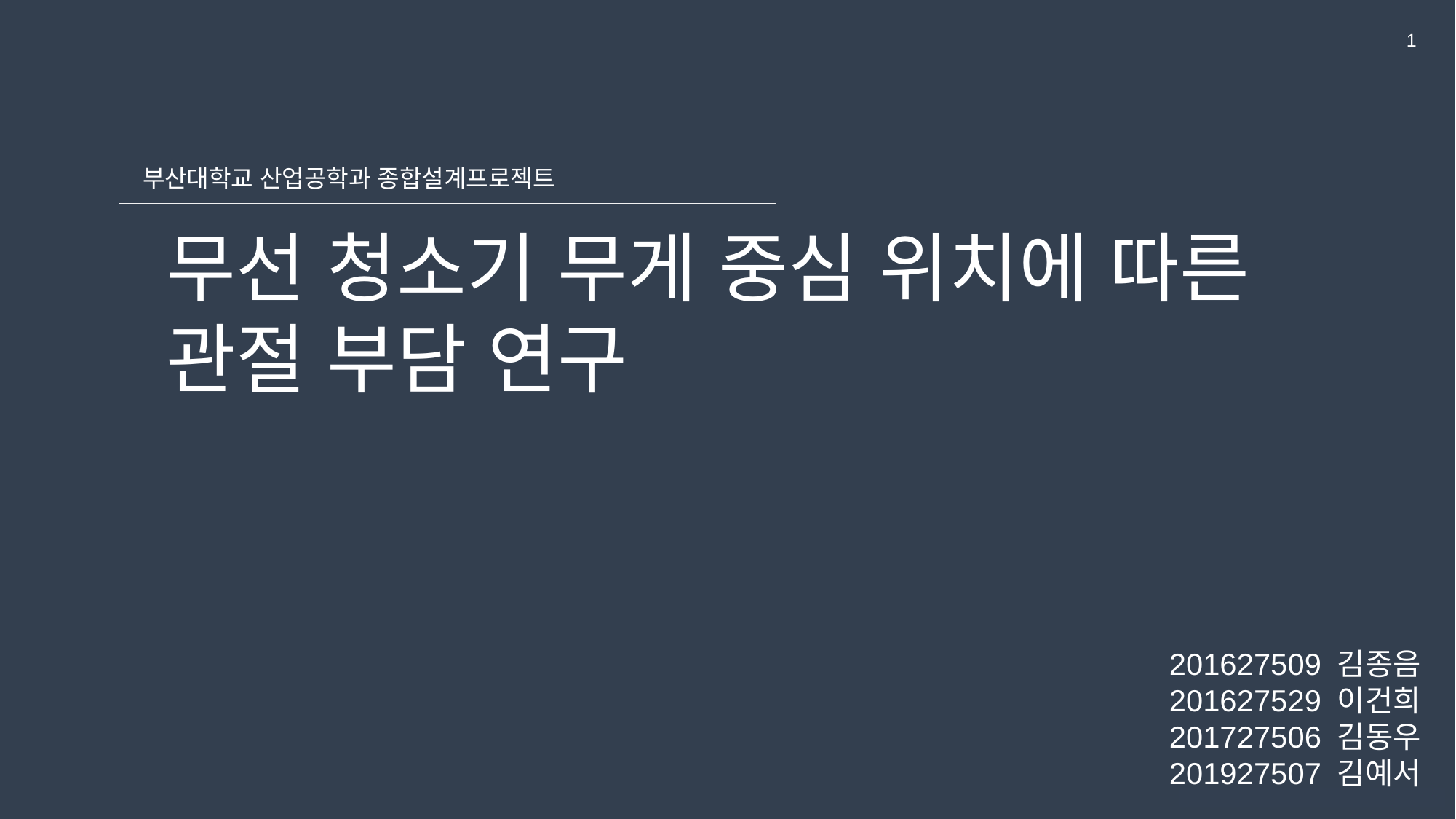

1
부산대학교 산업공학과 종합설계프로젝트
무선 청소기 무게 중심 위치에 따른
관절 부담 연구
201627509 김종음
201627529 이건희
201727506 김동우
201927507 김예서